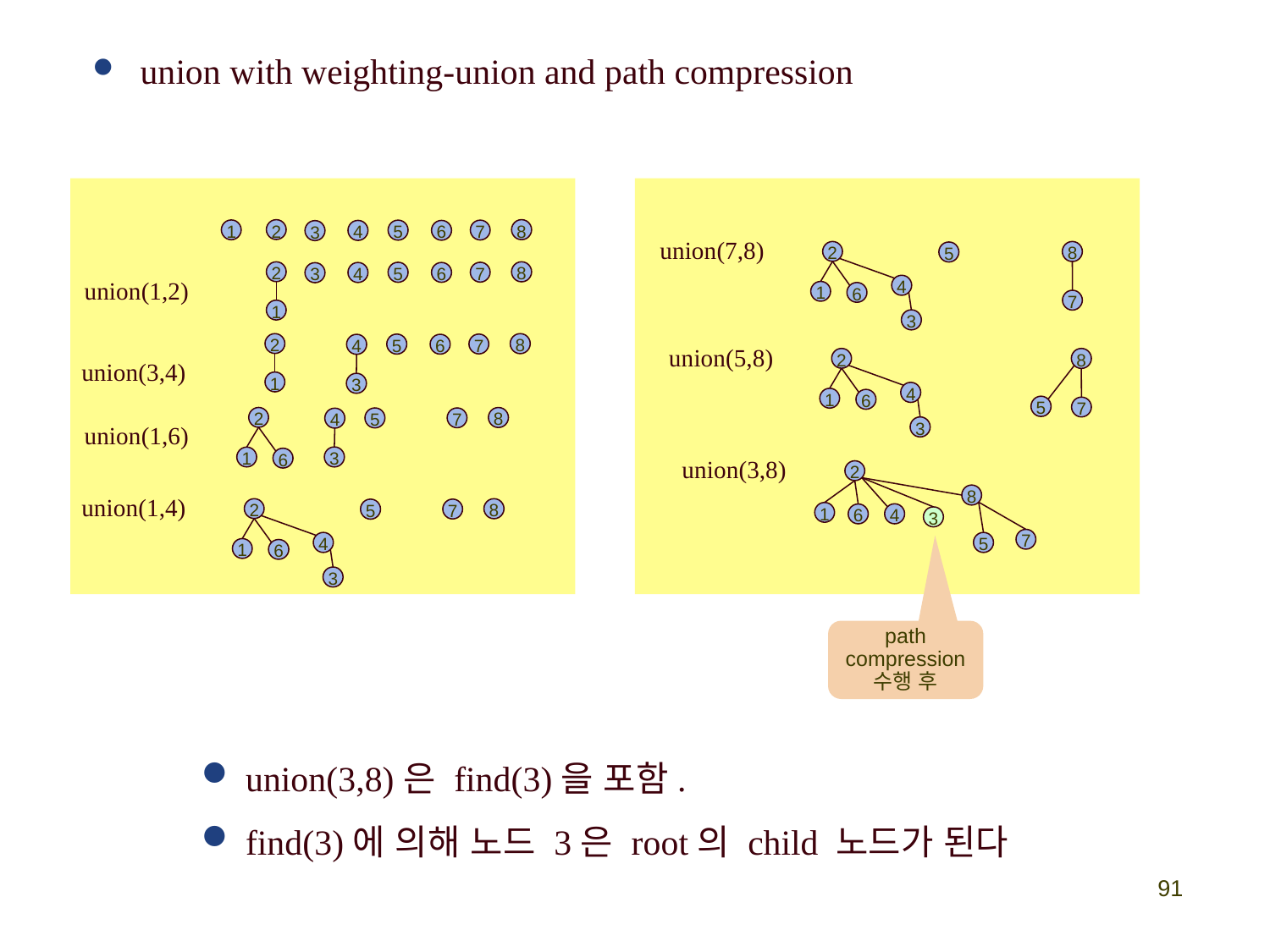

union with weighting-union and path compression

2
8
1
5
7
4
6
3
union(7,8)
2
8
5
2
8
5
7
4
6
3
union(1,2)
4
1
6
7
1
3
2
8
5
7
4
6
union(5,8)
2
8
union(3,4)
1
3
4
1
6
5
7
2
8
5
7
4
3
union(1,6)
3
1
6
union(3,8)
2
8
union(1,4)
2
8
5
7
1
4
6
3
7
4
5
1
6
3
path compression 수행 후
 union(3,8)은 find(3)을 포함.
 find(3)에 의해 노드 3은 root의 child 노드가 된다
91